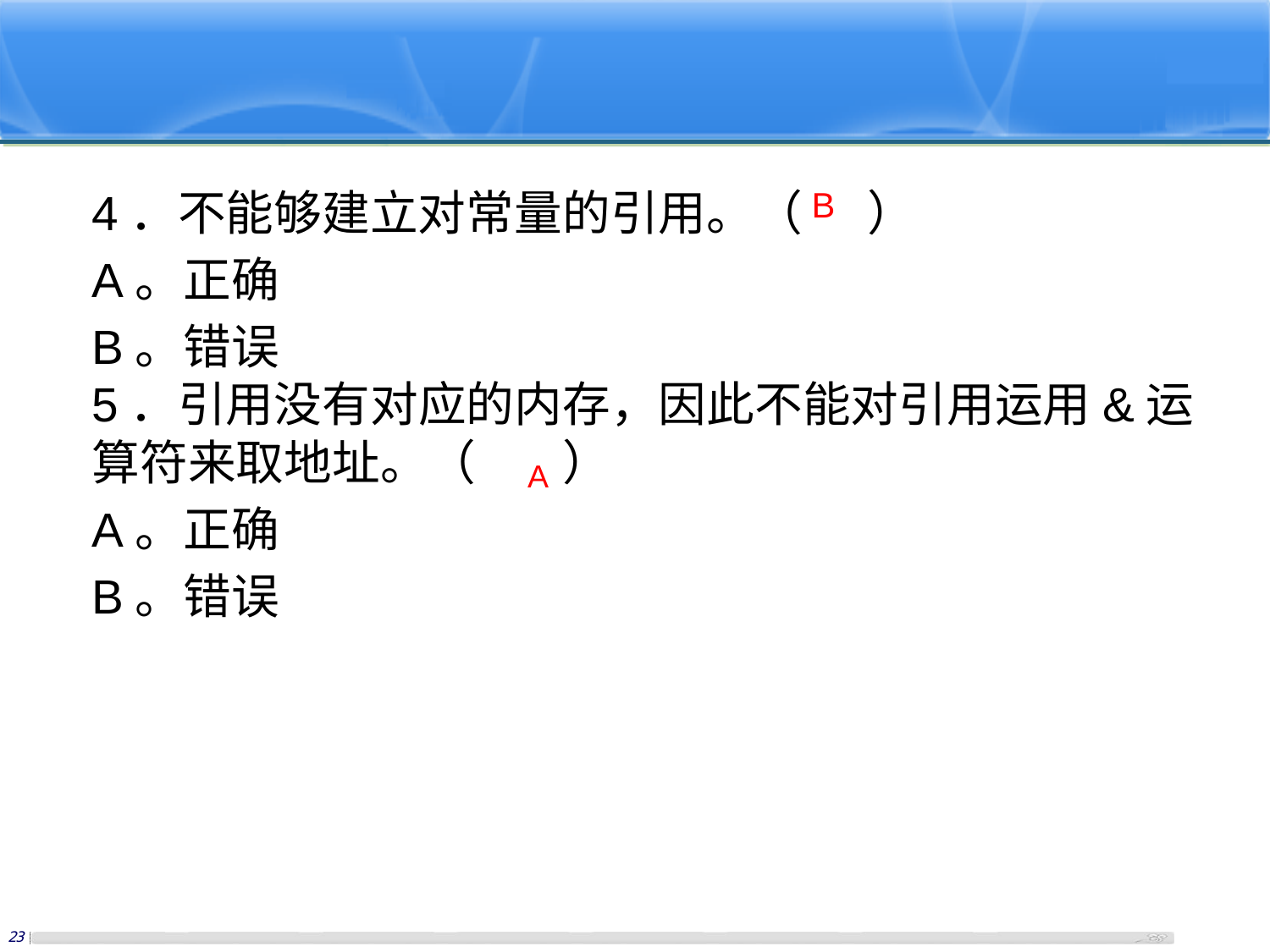

#
4．不能够建立对常量的引用。（      ）
A。正确
B。错误
5．引用没有对应的内存，因此不能对引用运用&运算符来取地址。（        ）
A。正确
B。错误
B
A